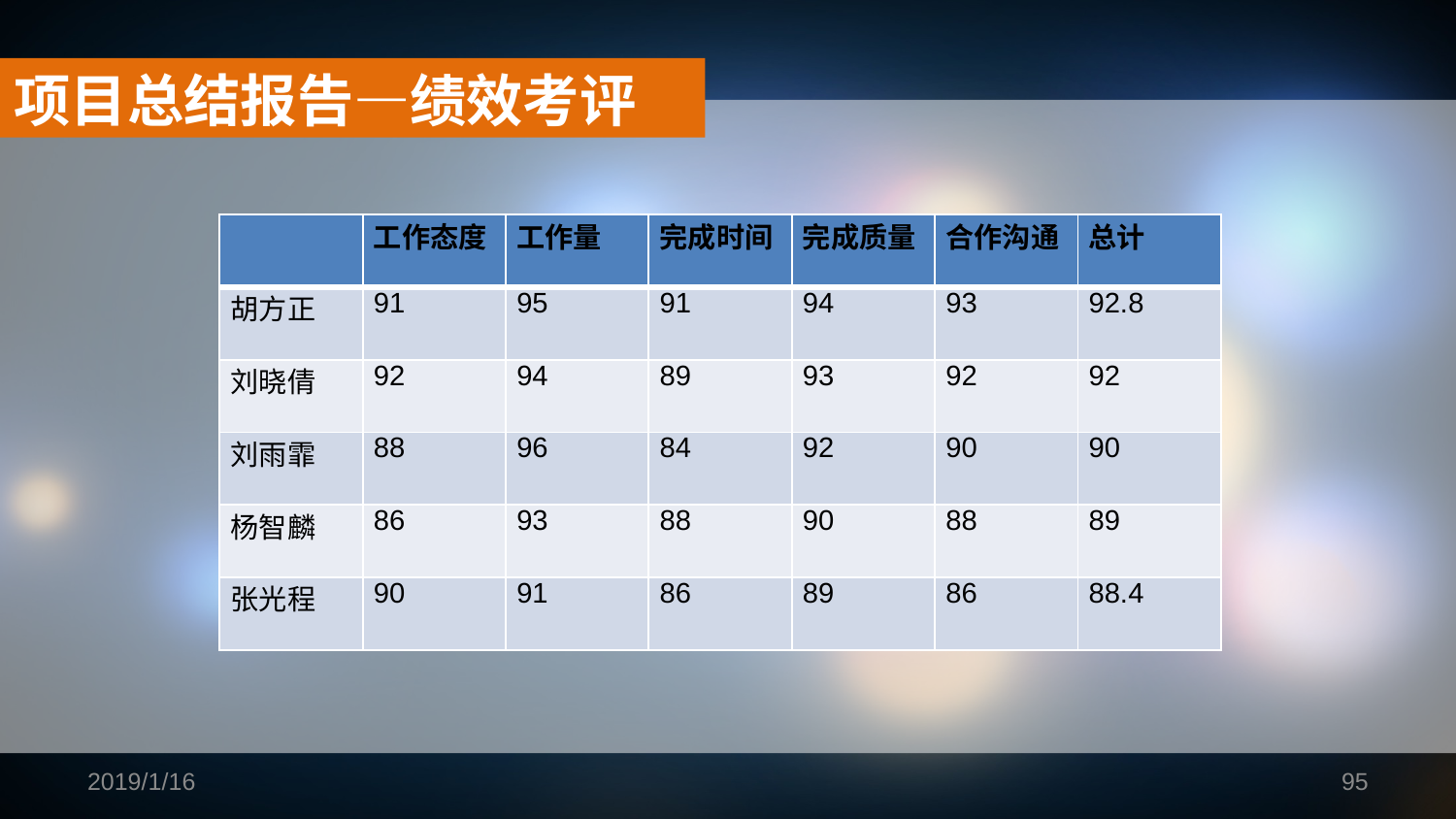

项目总结报告—绩效考评

|  | 工作态度 | 工作量 | 完成时间 | 完成质量 | 合作沟通 | 总计 |
| --- | --- | --- | --- | --- | --- | --- |
| 胡方正 | 91 | 95 | 91 | 94 | 93 | 92.8 |
| 刘晓倩 | 92 | 94 | 89 | 93 | 92 | 92 |
| 刘雨霏 | 88 | 96 | 84 | 92 | 90 | 90 |
| 杨智麟 | 86 | 93 | 88 | 90 | 88 | 89 |
| 张光程 | 90 | 91 | 86 | 89 | 86 | 88.4 |
2019/1/16
95